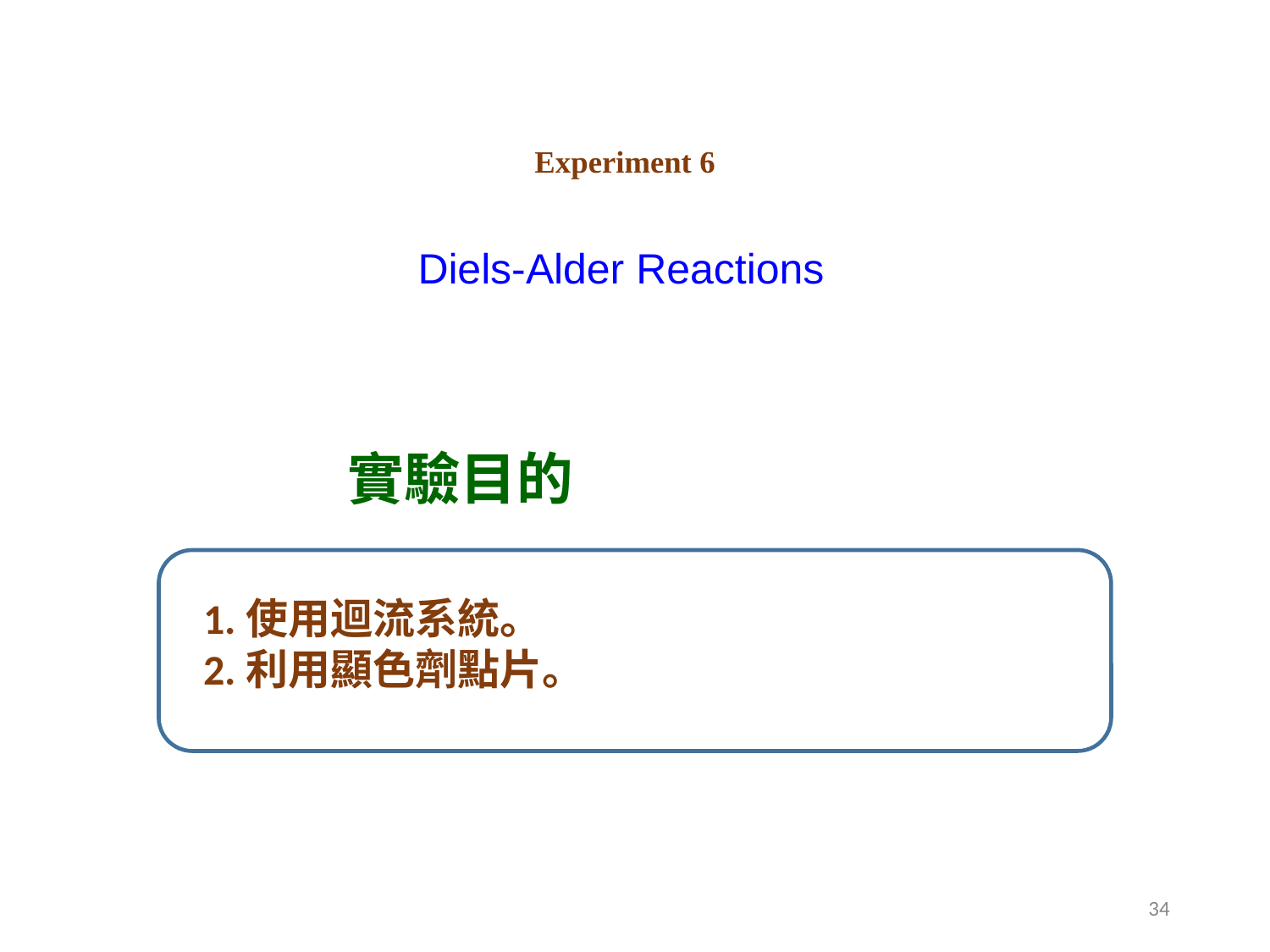

# Experiment 6 Diels-Alder Reactions
                   實驗目的

1.使用迴流系統。
2.利用顯色劑點片。

34